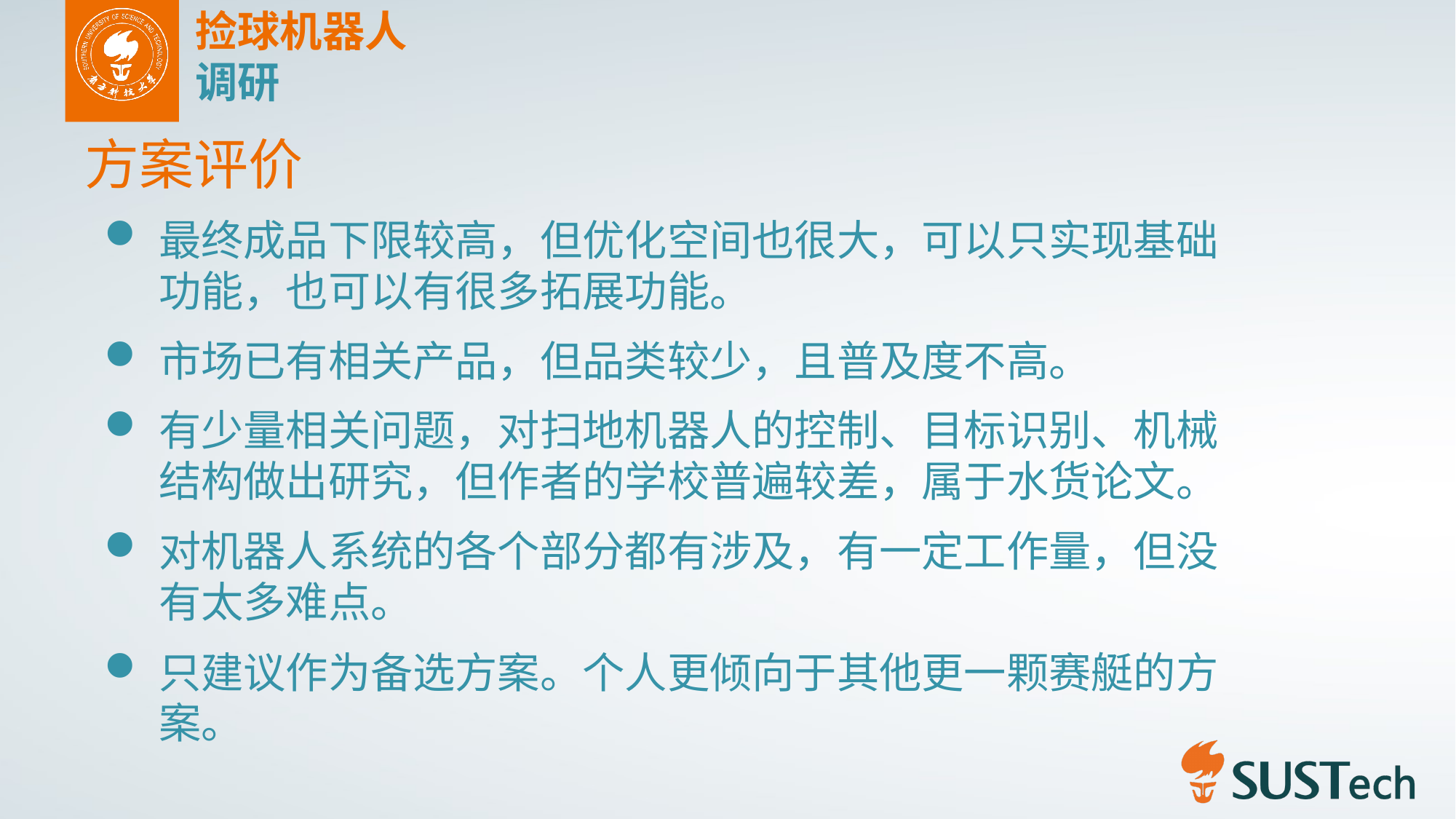

捡球机器人
调研
方案评价
最终成品下限较高，但优化空间也很大，可以只实现基础功能，也可以有很多拓展功能。
市场已有相关产品，但品类较少，且普及度不高。
有少量相关问题，对扫地机器人的控制、目标识别、机械结构做出研究，但作者的学校普遍较差，属于水货论文。
对机器人系统的各个部分都有涉及，有一定工作量，但没有太多难点。
只建议作为备选方案。个人更倾向于其他更一颗赛艇的方案。